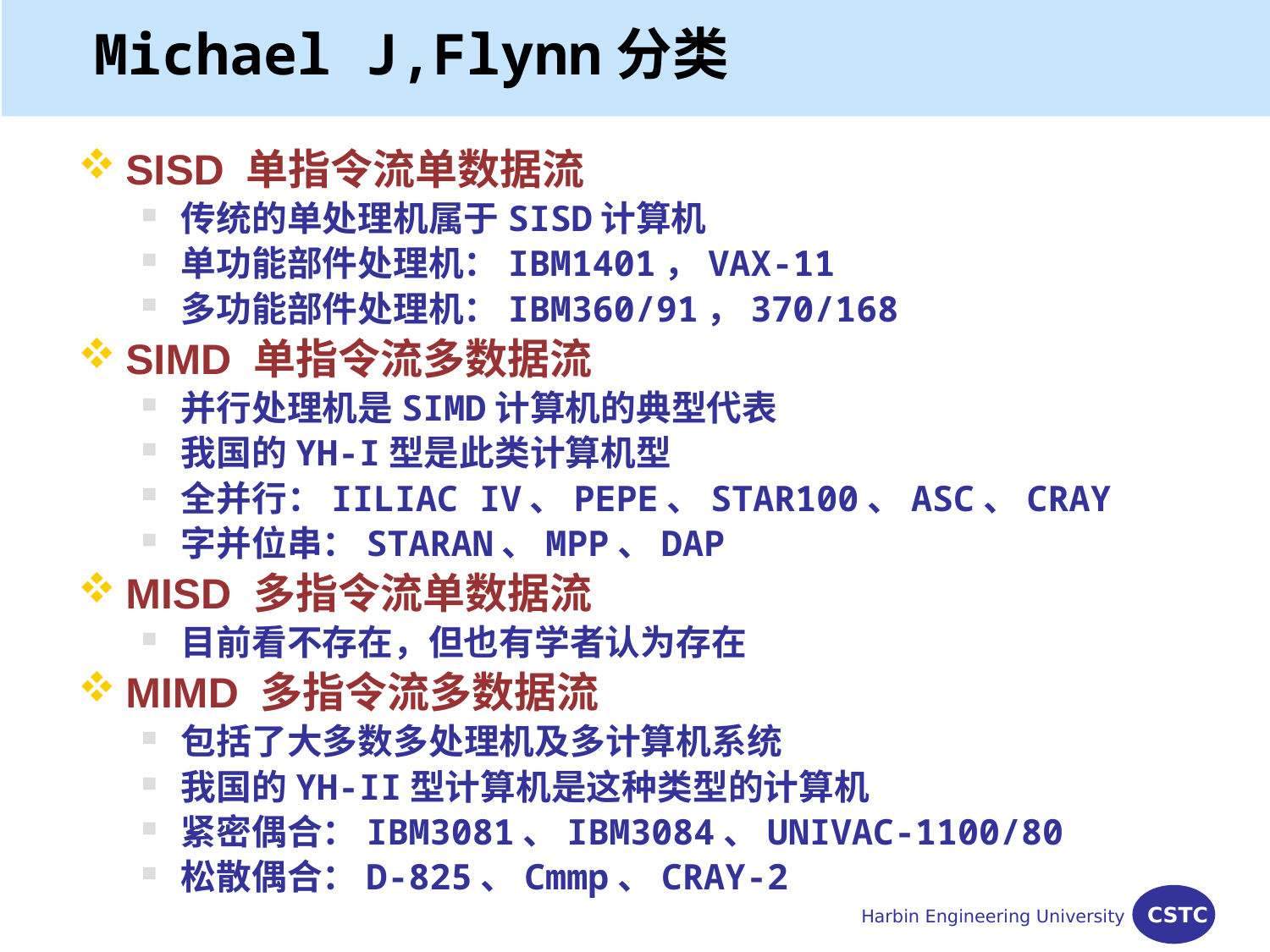

# Michael J,Flynn分类
SISD 单指令流单数据流
传统的单处理机属于SISD计算机
单功能部件处理机：IBM1401，VAX-11
多功能部件处理机：IBM360/91，370/168
SIMD 单指令流多数据流
并行处理机是SIMD计算机的典型代表
我国的YH-I型是此类计算机型
全并行：IILIAC IV、PEPE、STAR100、ASC、CRAY
字并位串：STARAN、MPP、DAP
MISD 多指令流单数据流
目前看不存在，但也有学者认为存在
MIMD 多指令流多数据流
包括了大多数多处理机及多计算机系统
我国的YH-II型计算机是这种类型的计算机
紧密偶合：IBM3081、IBM3084、UNIVAC-1100/80
松散偶合：D-825、Cmmp、CRAY-2
Harbin Engineering University